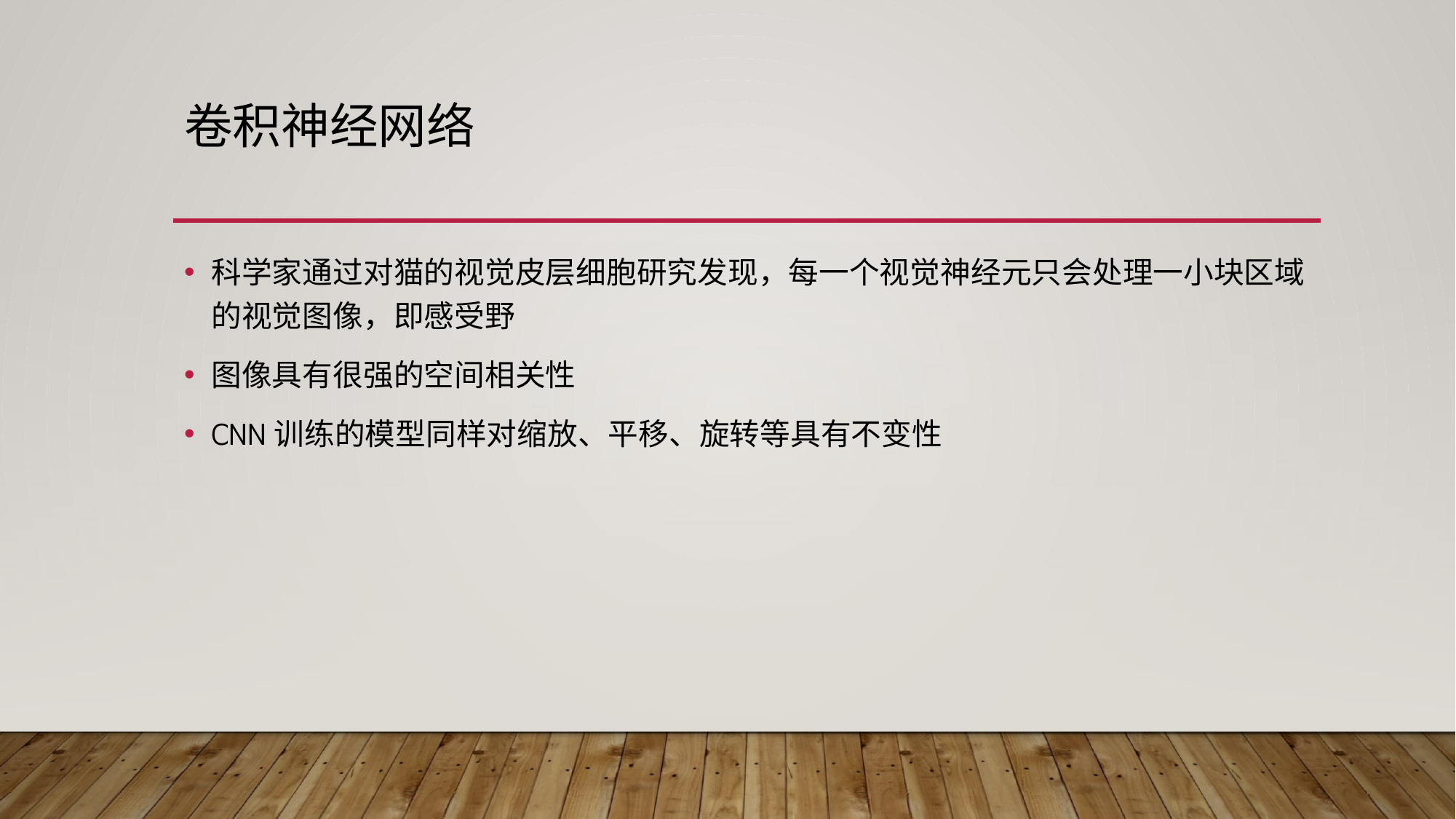

# 卷积神经网络
科学家通过对猫的视觉皮层细胞研究发现，每一个视觉神经元只会处理一小块区域的视觉图像，即感受野
图像具有很强的空间相关性
CNN训练的模型同样对缩放、平移、旋转等具有不变性